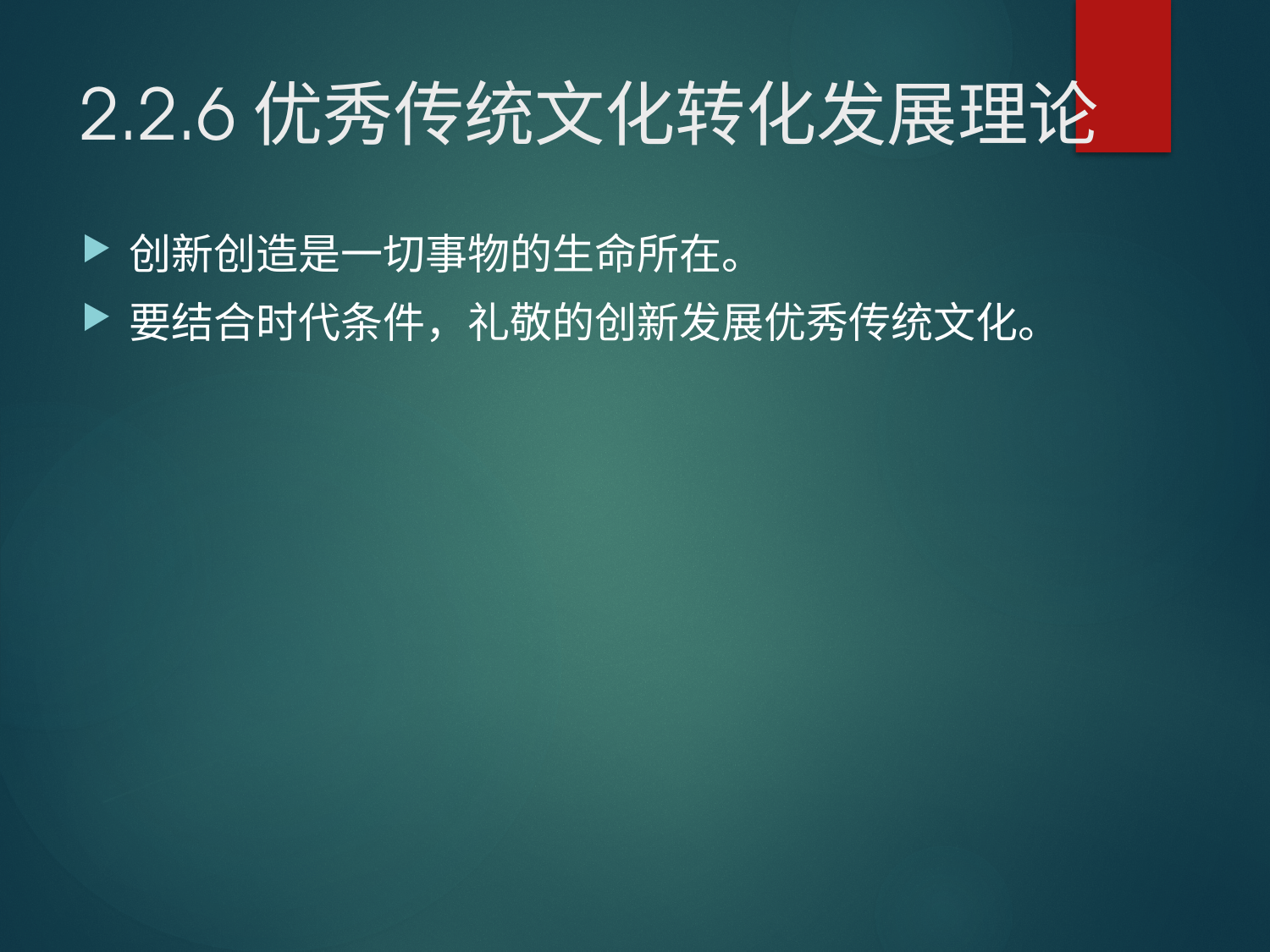

# 2.2.6优秀传统文化转化发展理论
创新创造是一切事物的生命所在。
要结合时代条件，礼敬的创新发展优秀传统文化。